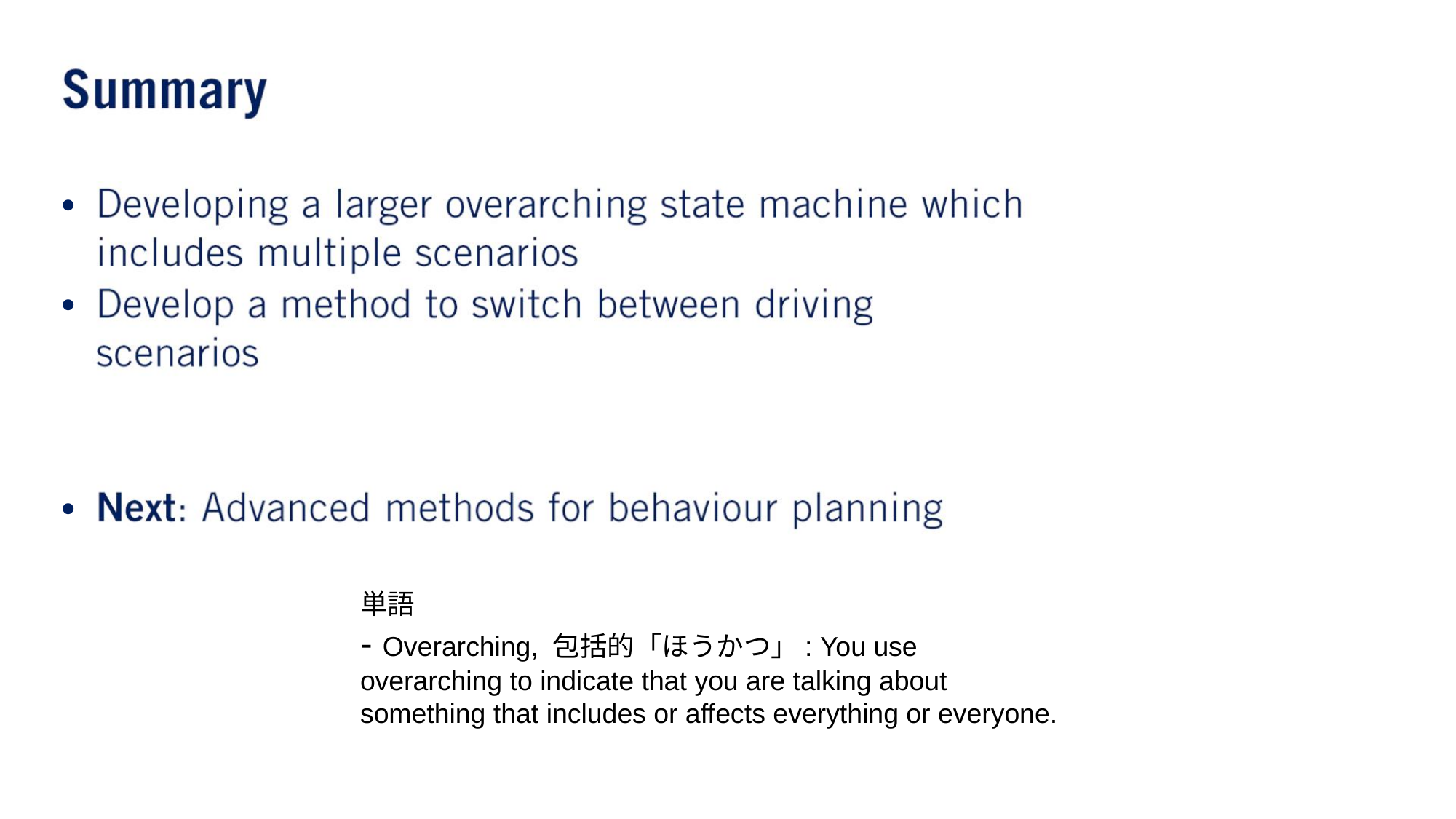

•
•
•
単語
- Overarching, 包括的「ほうかつ」: You use overarching to indicate that you are talking about something that includes or affects everything or everyone.